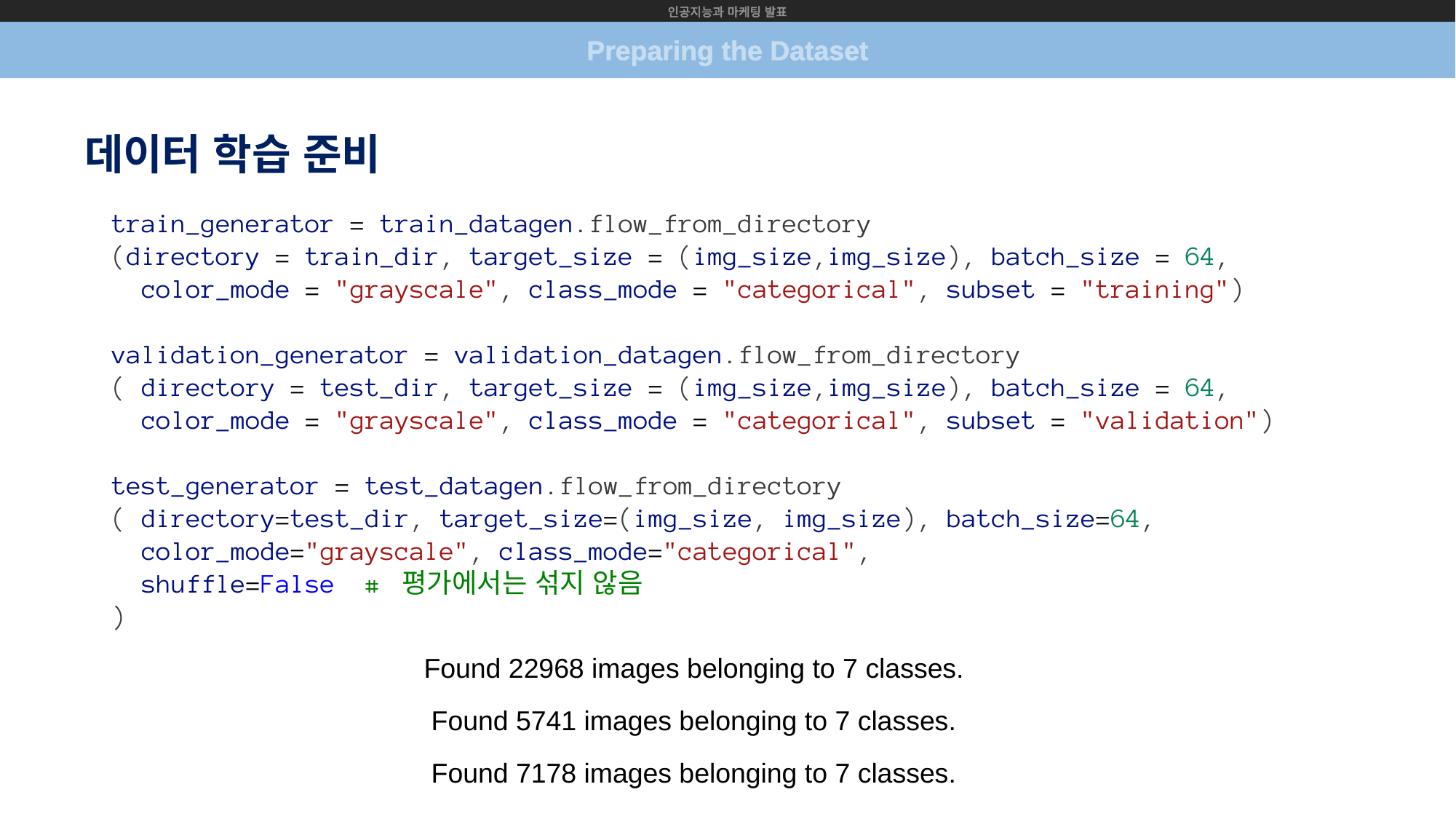

인공지능과 마케팅 발표

Preparing the Dataset
데이터 학습 준비

train_generator = train_datagen.flow_from_directory
(directory = train_dir, target_size = (img_size,img_size), batch_size = 64,
  color_mode = "grayscale", class_mode = "categorical", subset = "training")

validation_generator = validation_datagen.flow_from_directory
( directory = test_dir, target_size = (img_size,img_size), batch_size = 64,
  color_mode = "grayscale", class_mode = "categorical", subset = "validation")

test_generator = test_datagen.flow_from_directory
( directory=test_dir, target_size=(img_size, img_size), batch_size=64,
  color_mode="grayscale", class_mode="categorical",
  shuffle=False  # 평가에서는 섞지 않음
)
Found 22968 images belonging to 7 classes.
Found 5741 images belonging to 7 classes.
Found 7178 images belonging to 7 classes.